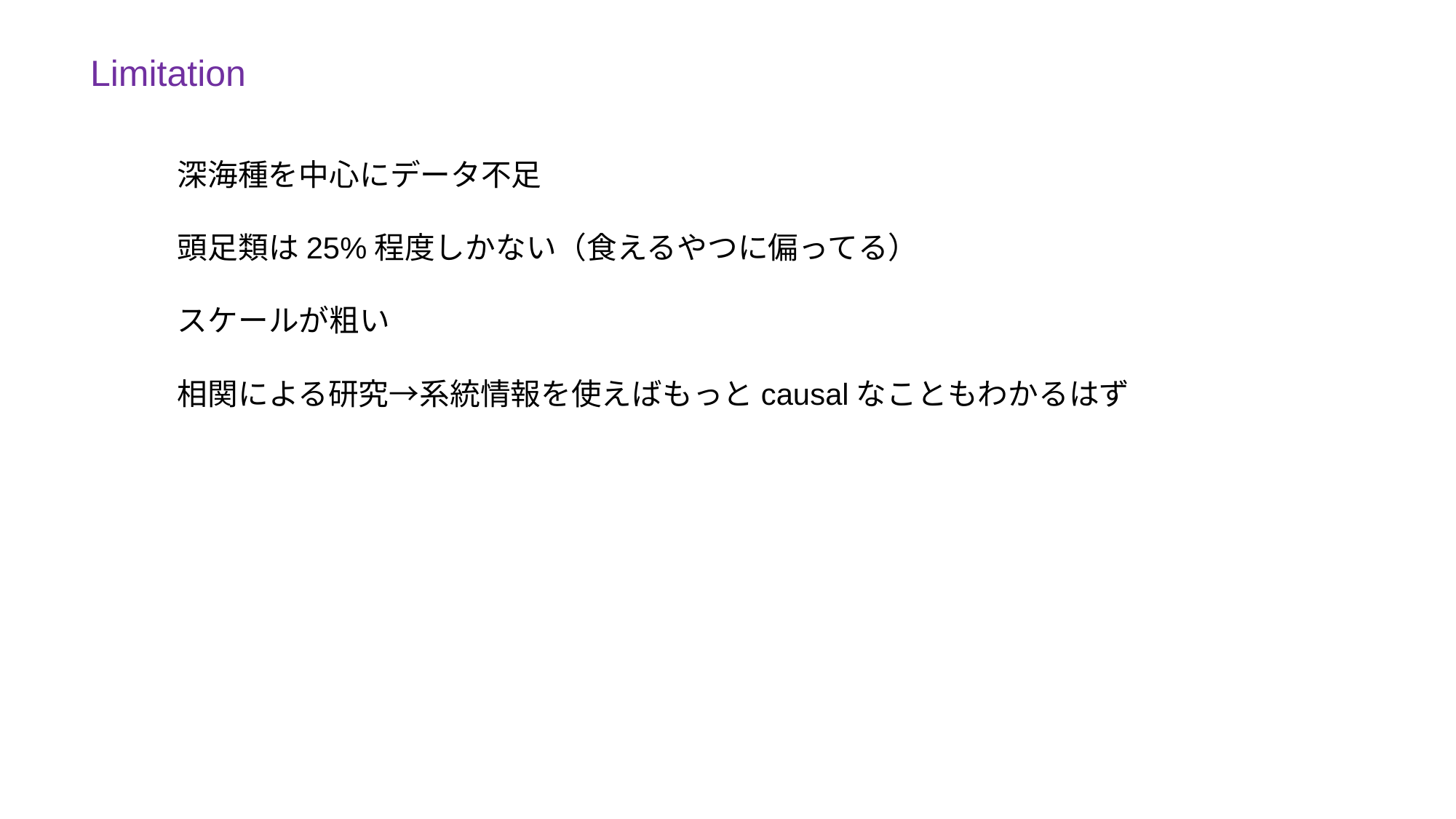

Limitation
深海種を中心にデータ不足

頭足類は25%程度しかない（食えるやつに偏ってる）

スケールが粗い

相関による研究→系統情報を使えばもっとcausalなこともわかるはず